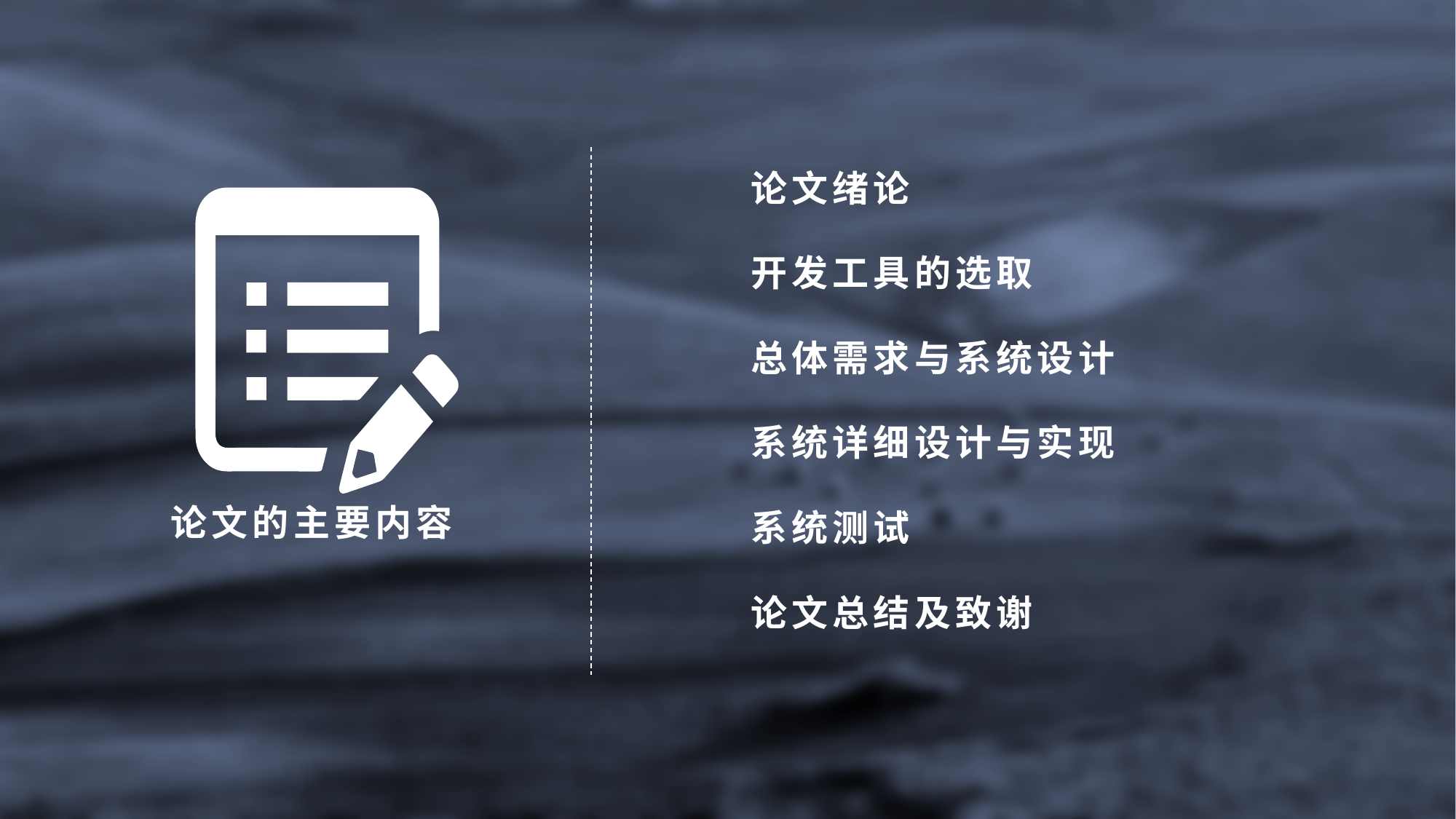

论文绪论

开发工具的选取
总体需求与系统设计
系统详细设计与实现
论文的主要内容
系统测试
论文总结及致谢